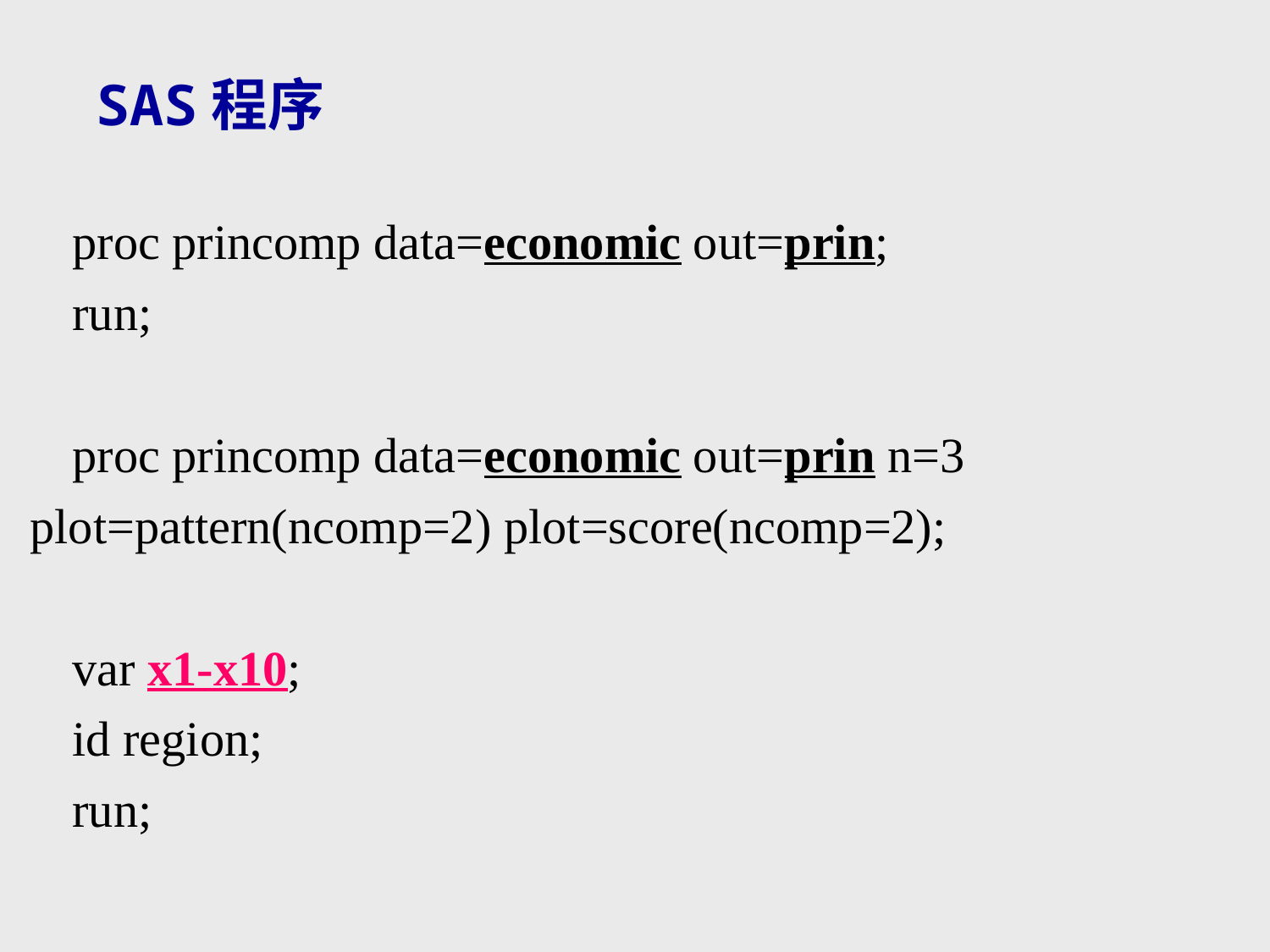

# SAS程序
proc princomp data=economic out=prin;
run;

proc princomp data=economic out=prin n=3 plot=pattern(ncomp=2) plot=score(ncomp=2);
var x1-x10;
id region;
run;